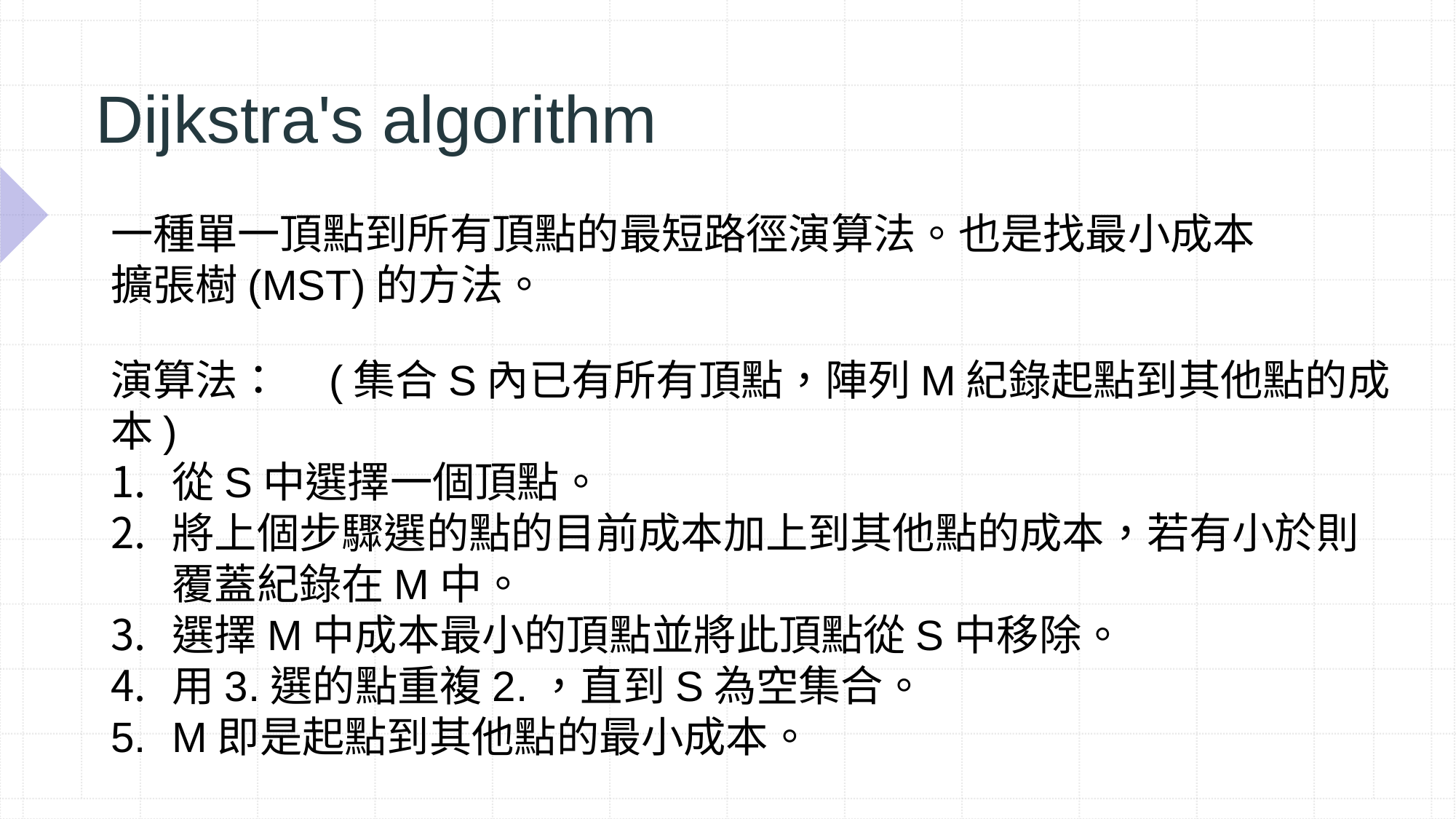

# Dijkstra's algorithm
一種單一頂點到所有頂點的最短路徑演算法。也是找最小成本擴張樹(MST)的方法。
演算法：	(集合S內已有所有頂點，陣列M紀錄起點到其他點的成本)
從S中選擇一個頂點。
將上個步驟選的點的目前成本加上到其他點的成本，若有小於則覆蓋紀錄在M中。
選擇M中成本最小的頂點並將此頂點從S中移除。
用3.選的點重複2.，直到S為空集合。
M即是起點到其他點的最小成本。